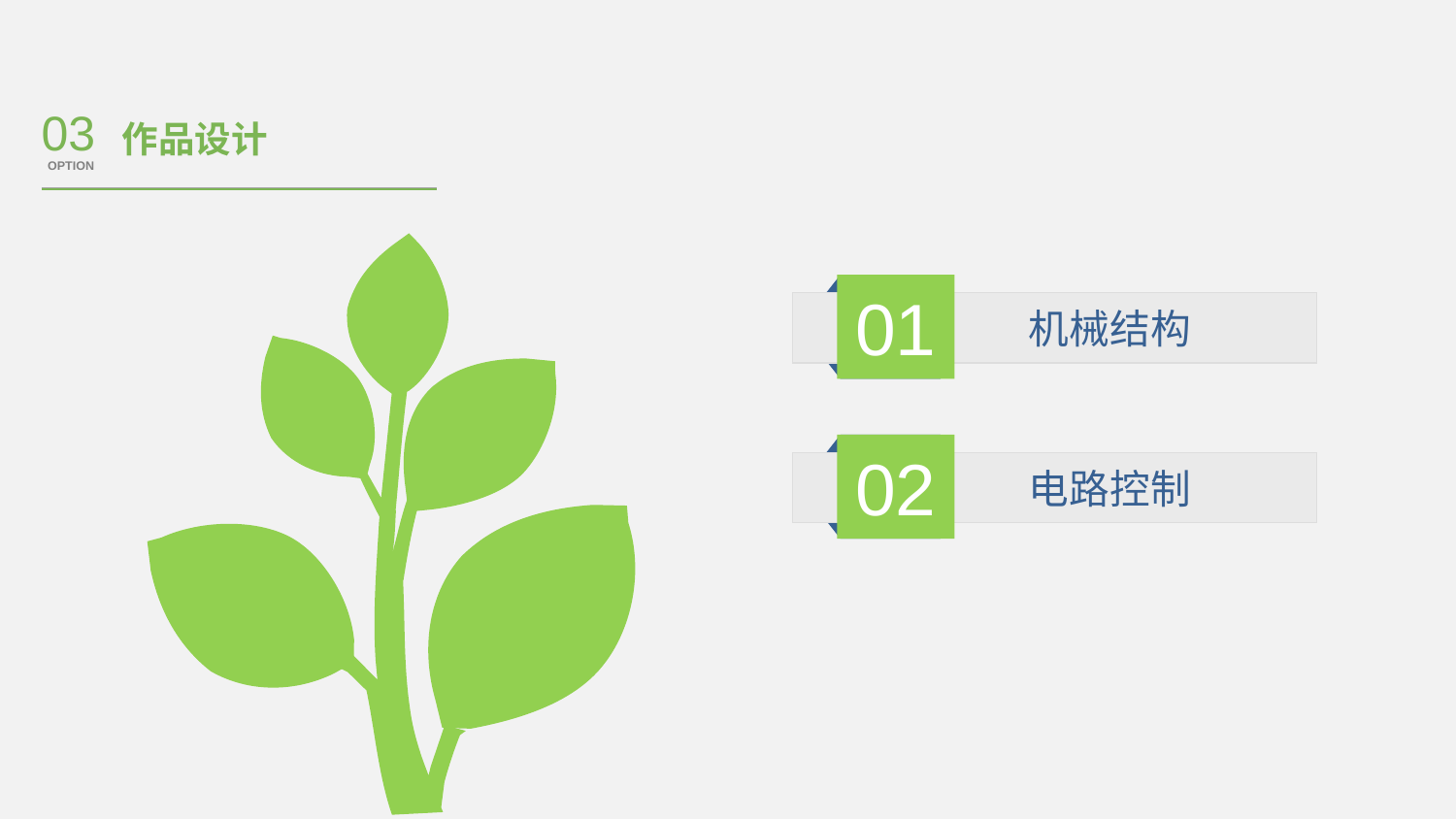

03
OPTION
作品设计

01
机械结构

02
电路控制